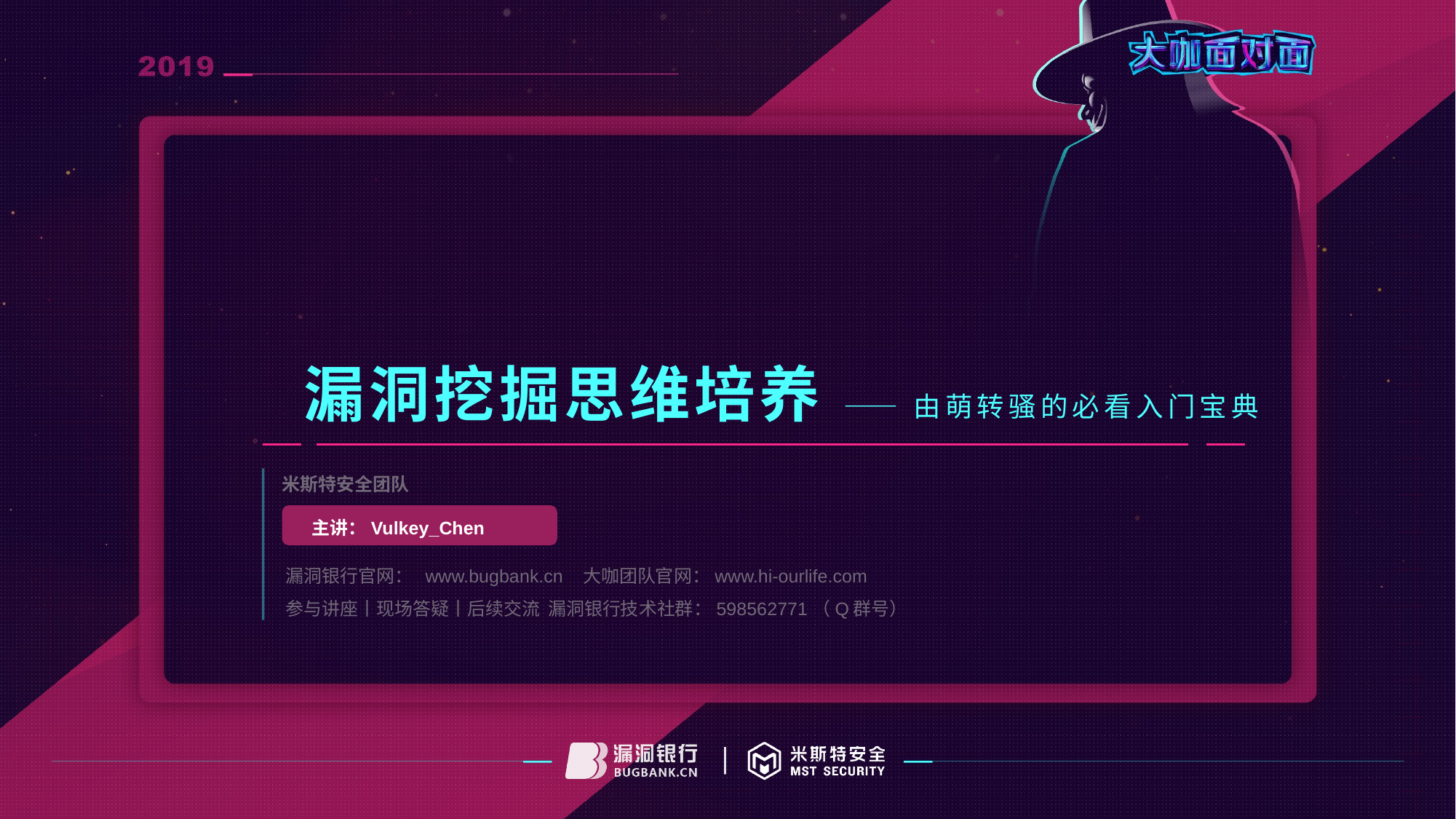

漏洞挖掘思维培养 —— 由萌转骚的必看入门宝典
米斯特安全团队
 主讲：Vulkey_Chen

漏洞银行官网：  www.bugbank.cn   大咖团队官网：www.hi-ourlife.com
参与讲座丨现场答疑丨后续交流  漏洞银行技术社群：598562771（Q群号）